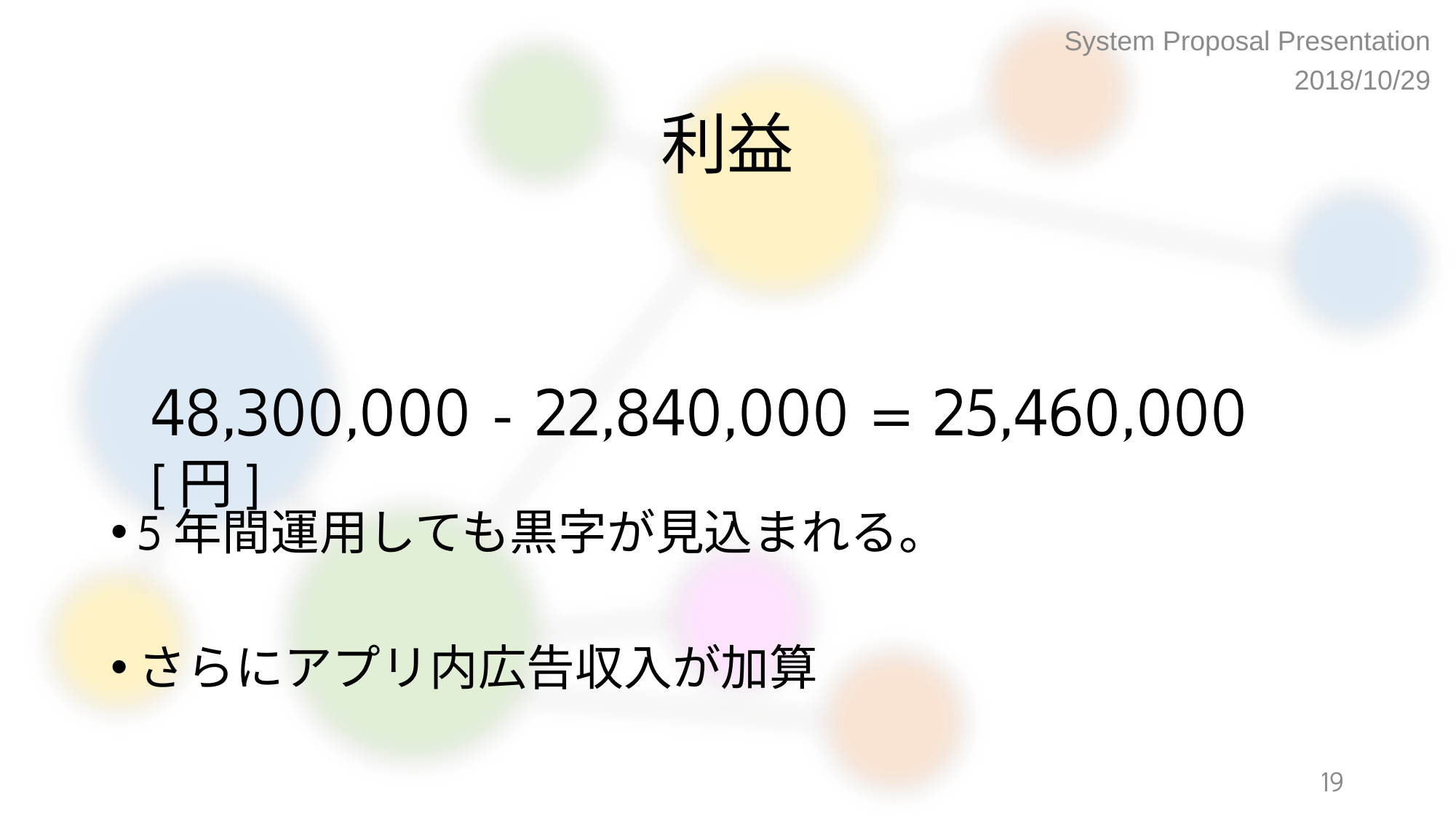

System Proposal Presentation
2018/10/29
# 利益

5年間運用しても黒字が見込まれる。

さらにアプリ内広告収入が加算
48,300,000 − 22,840,000 = 25,460,000 [円]
19